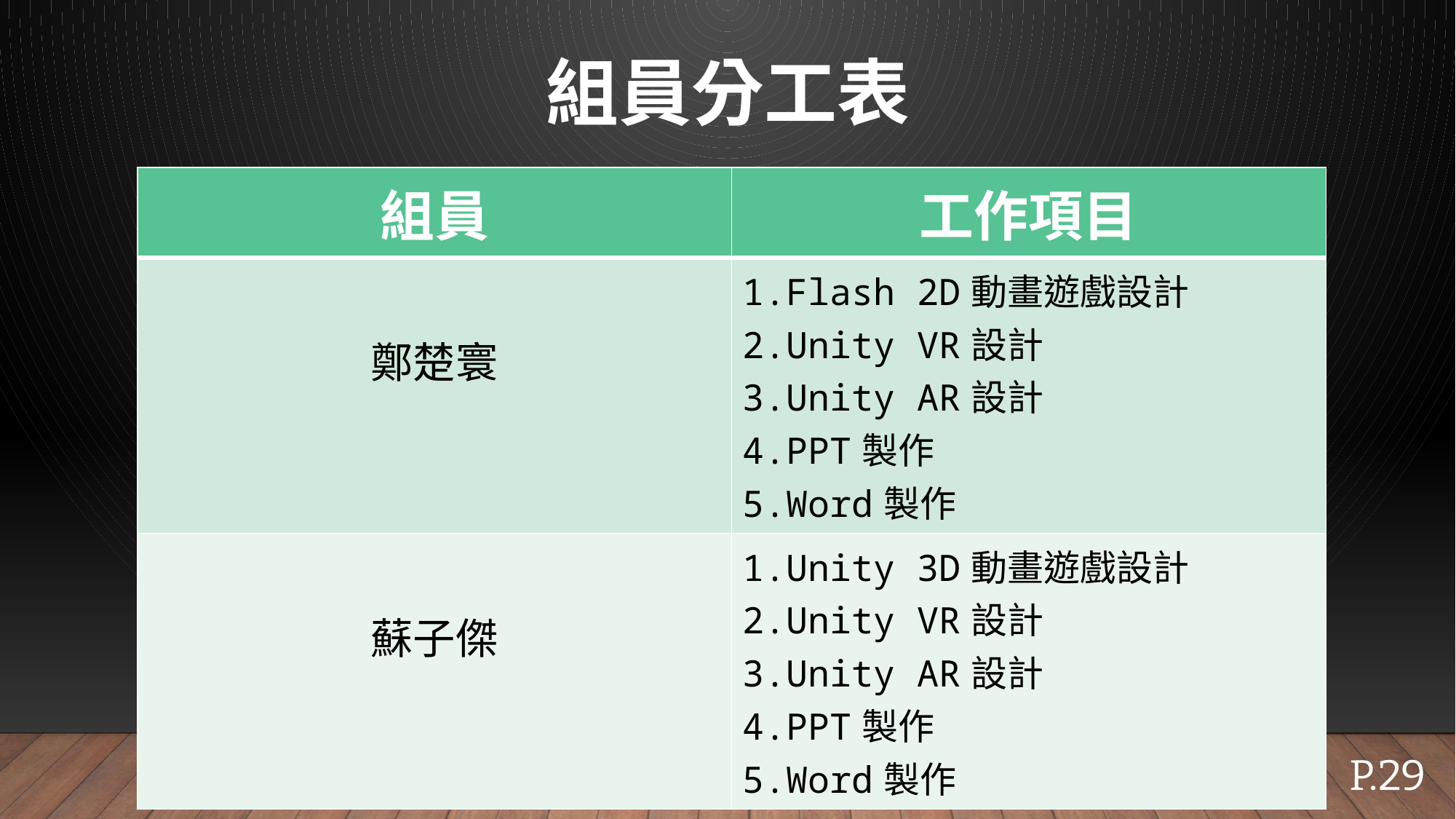

# 組員分工表
| 組員 | 工作項目 |
| --- | --- |
| 鄭楚寰 | 1.Flash 2D動畫遊戲設計 2.Unity VR設計 3.Unity AR設計 4.PPT製作 5.Word製作 |
| 蘇子傑 | 1.Unity 3D動畫遊戲設計 2.Unity VR設計 3.Unity AR設計 4.PPT製作 5.Word製作 |
P.29